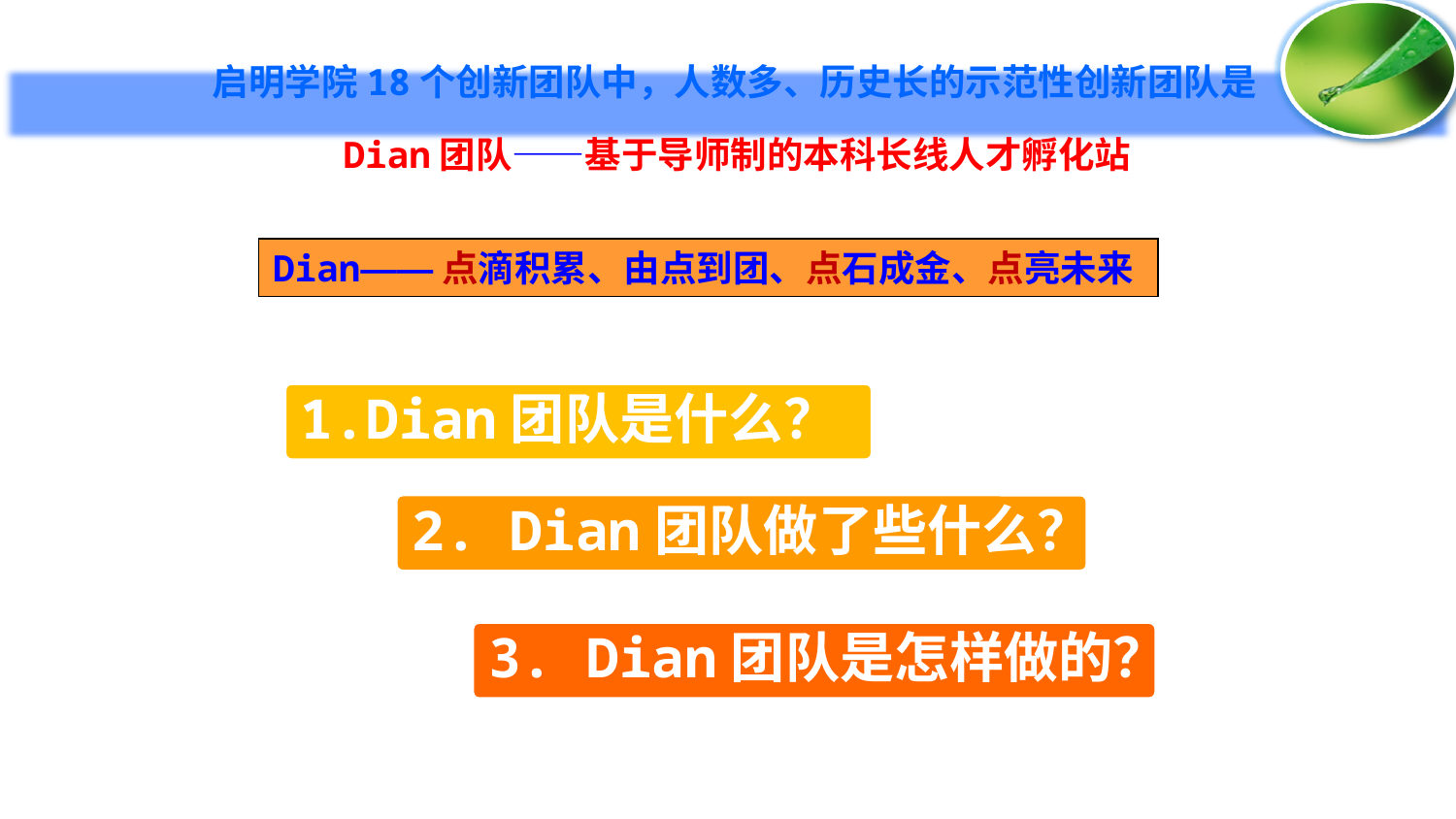

启明学院18个创新团队中，人数多、历史长的示范性创新团队是
      Dian团队——基于导师制的本科长线人才孵化站

Dian——点滴积累、由点到团、点石成金、点亮未来
1.Dian团队是什么？
2. Dian团队做了些什么？
3. Dian团队是怎样做的？